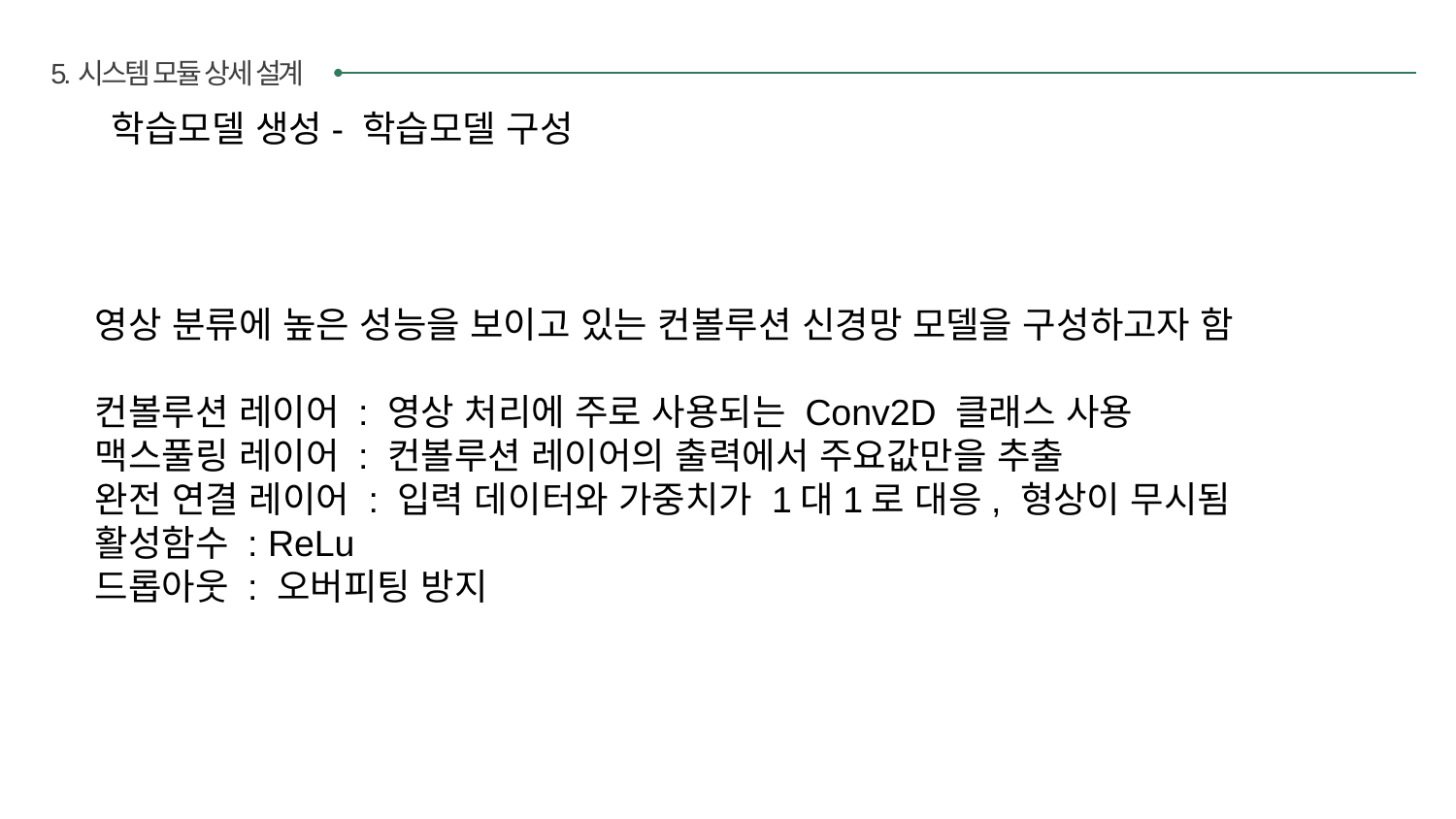

5.시스템 모듈 상세 설계
학습모델 생성- 학습모델 구성
영상 분류에 높은 성능을 보이고 있는 컨볼루션 신경망 모델을 구성하고자 함

컨볼루션 레이어 : 영상 처리에 주로 사용되는 Conv2D 클래스 사용
맥스풀링 레이어 : 컨볼루션 레이어의 출력에서 주요값만을 추출
완전 연결 레이어 : 입력 데이터와 가중치가 1대1로 대응, 형상이 무시됨
활성함수 : ReLu
드롭아웃 : 오버피팅 방지